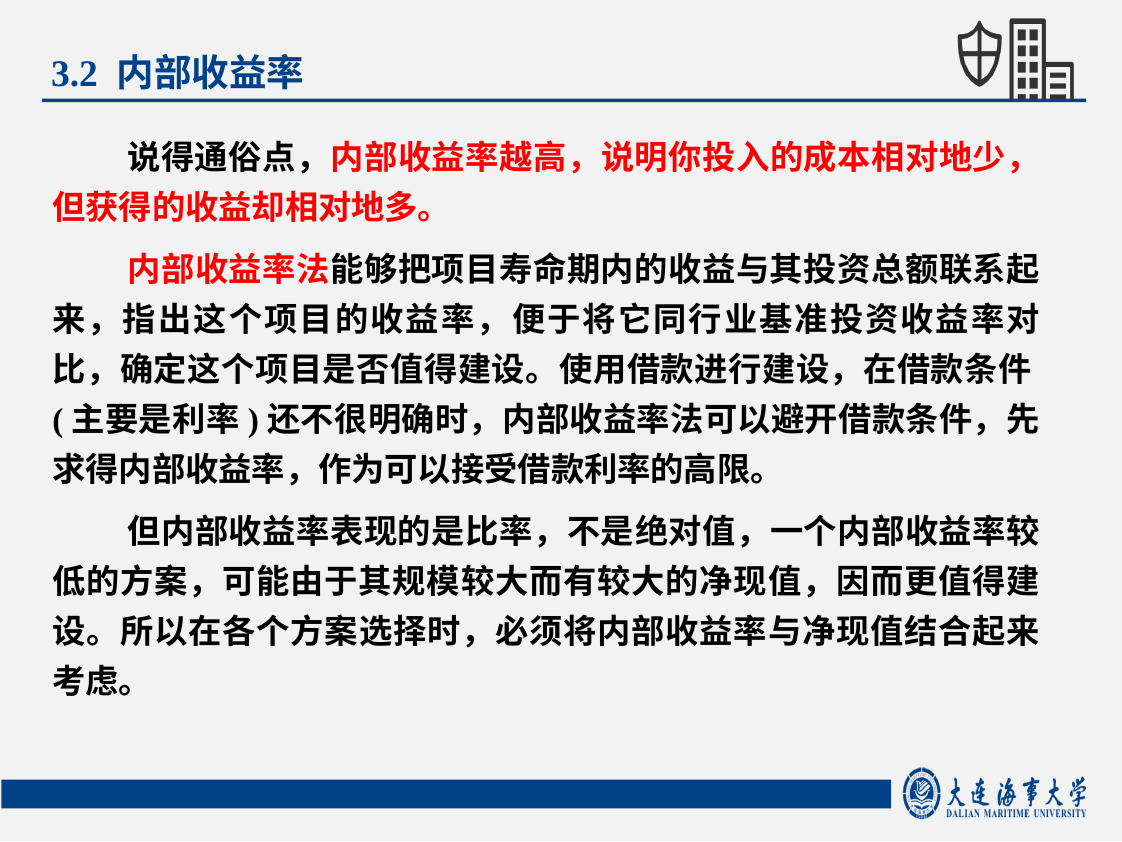

3.2 内部收益率
说得通俗点，内部收益率越高，说明你投入的成本相对地少，但获得的收益却相对地多。
内部收益率法能够把项目寿命期内的收益与其投资总额联系起来，指出这个项目的收益率，便于将它同行业基准投资收益率对比，确定这个项目是否值得建设。使用借款进行建设，在借款条件(主要是利率)还不很明确时，内部收益率法可以避开借款条件，先求得内部收益率，作为可以接受借款利率的高限。
但内部收益率表现的是比率，不是绝对值，一个内部收益率较低的方案，可能由于其规模较大而有较大的净现值，因而更值得建设。所以在各个方案选择时，必须将内部收益率与净现值结合起来考虑。